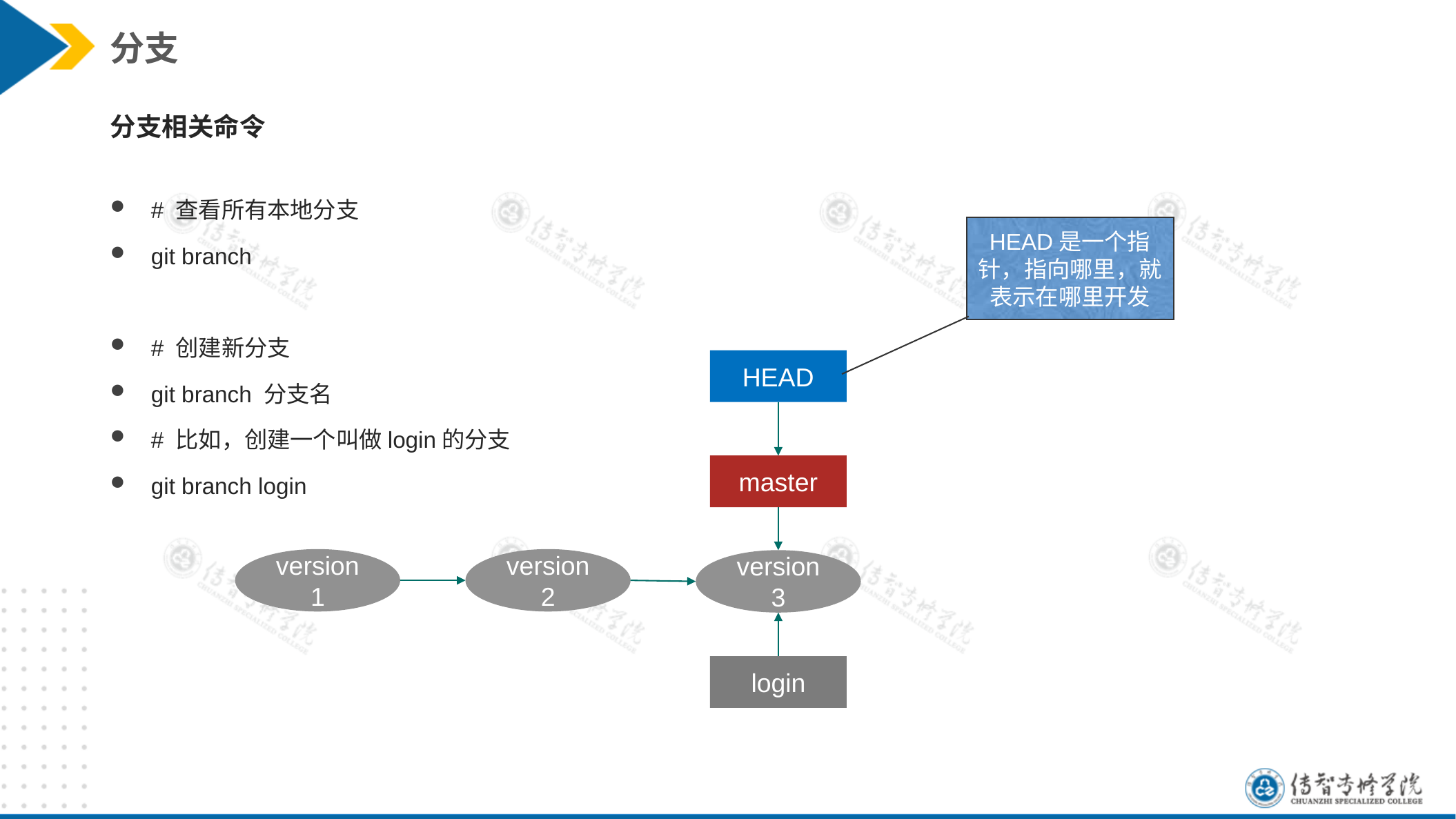

分支
分支相关命令
# 查看所有本地分支
git branch

# 创建新分支
git branch 分支名
# 比如，创建一个叫做login的分支
git branch login

HEAD是一个指针，指向哪里，就表示在哪里开发
HEAD
master
version 1
version 2
version 3
login